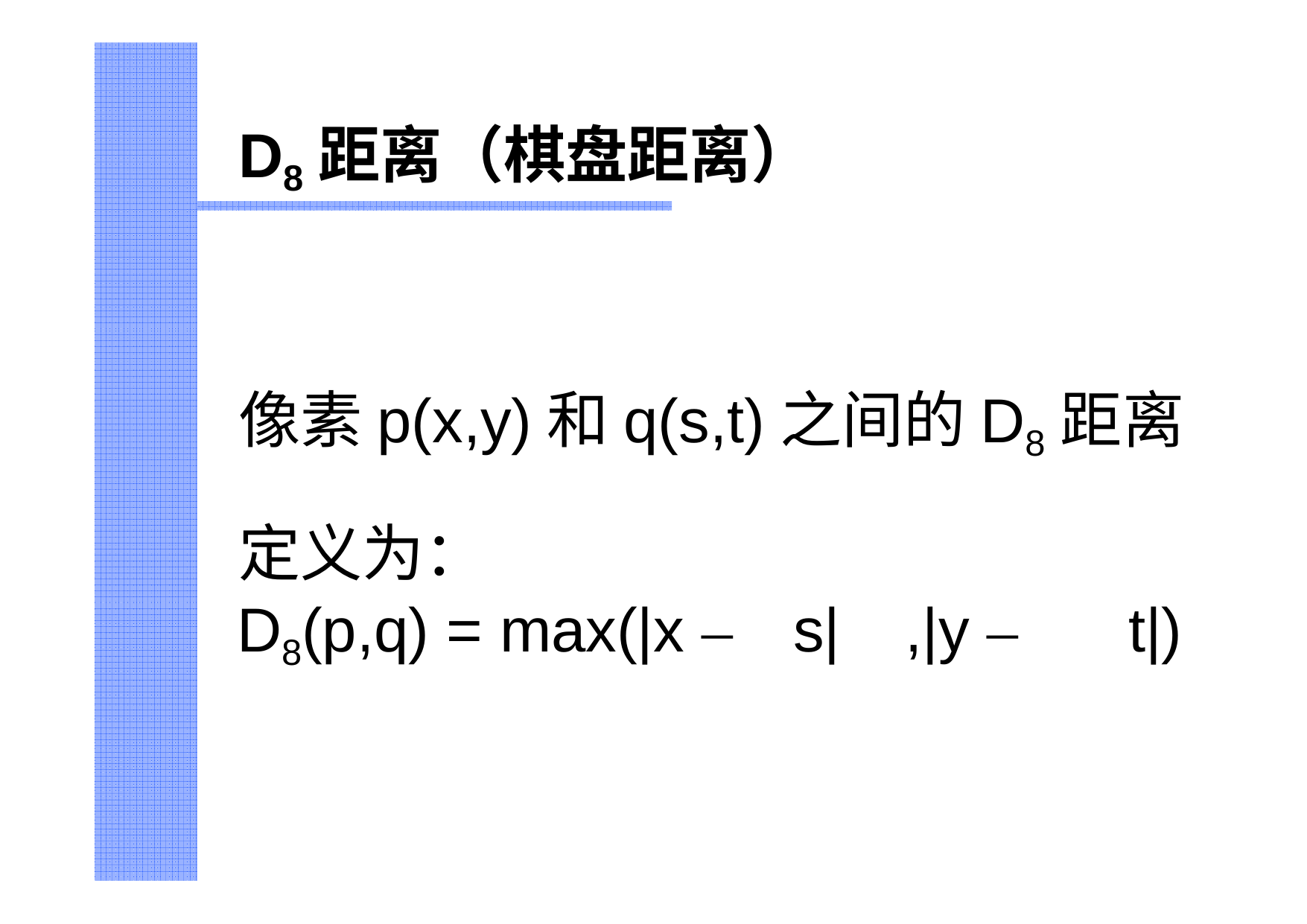

D8距离（棋盘距离）

像素p(x,y)和q(s,t)之间的D8距离
定义为：
D8(p,q) = max(|x –	s|	,|y –	t|)